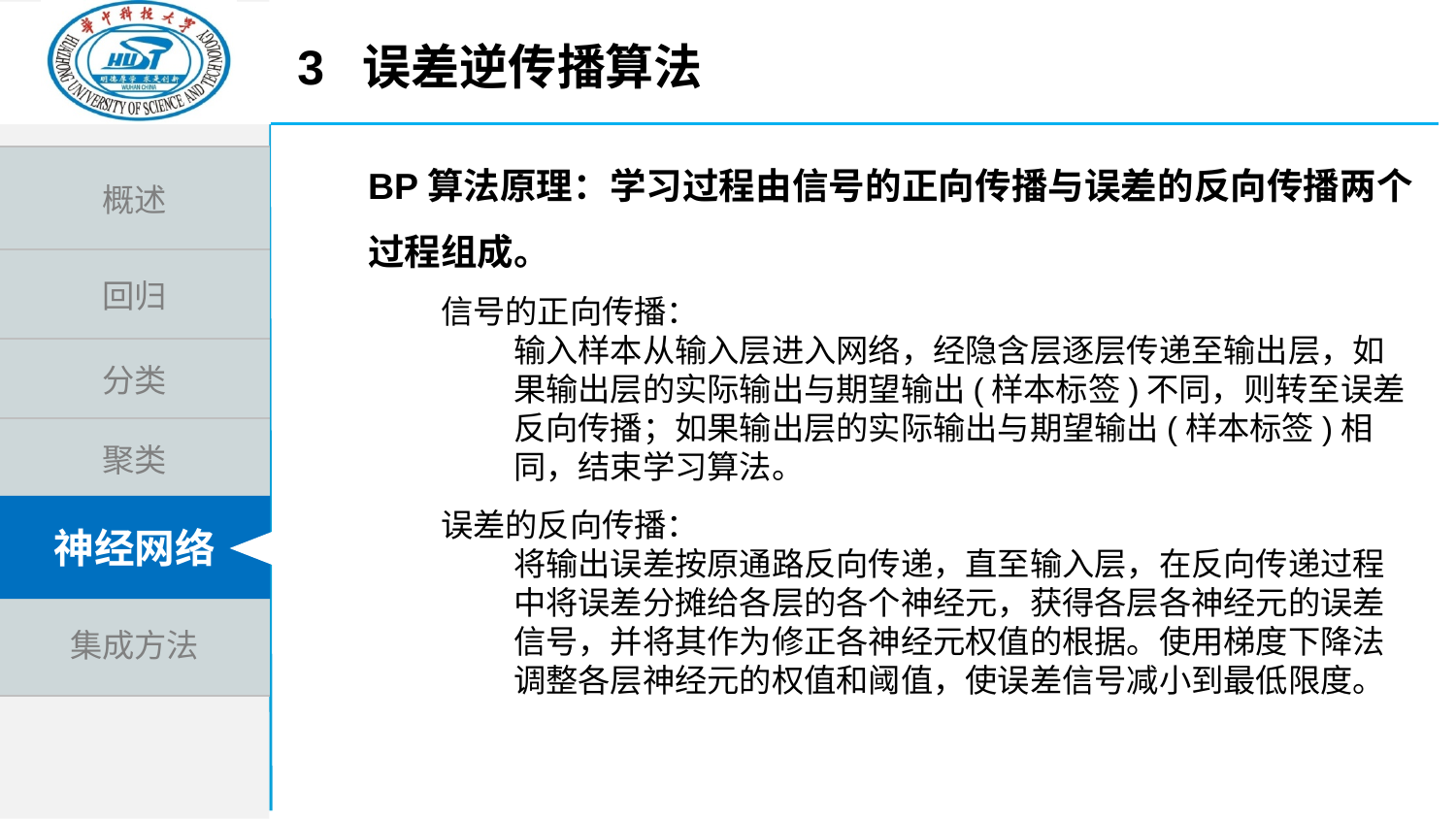

3  误差逆传播算法
BP算法原理：学习过程由信号的正向传播与误差的反向传播两个过程组成。
信号的正向传播：
输入样本从输入层进入网络，经隐含层逐层传递至输出层，如果输出层的实际输出与期望输出(样本标签)不同，则转至误差反向传播；如果输出层的实际输出与期望输出(样本标签)相同，结束学习算法。
误差的反向传播：
将输出误差按原通路反向传递，直至输入层，在反向传递过程中将误差分摊给各层的各个神经元，获得各层各神经元的误差信号，并将其作为修正各神经元权值的根据。使用梯度下降法调整各层神经元的权值和阈值，使误差信号减小到最低限度。